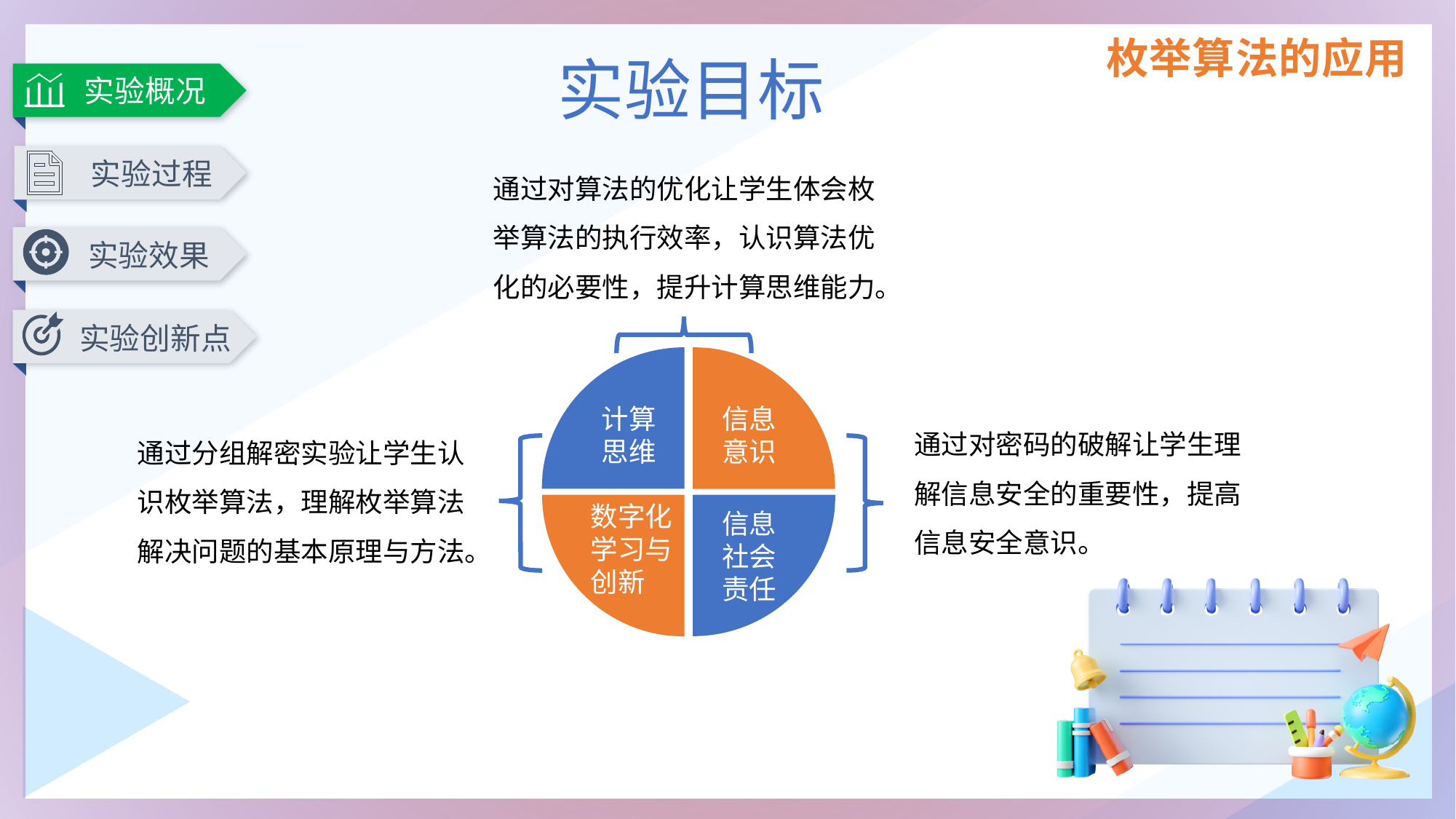

实验目标

实验概况

实验过程

实验效果

实验创新点

通过对算法的优化让学生体会枚举算法的执行效率，认识算法优化的必要性，提升计算思维能力。

计算思维
信息意识
数字化学习与创新
信息社会责任
通过对密码的破解让学生理解信息安全的重要性，提高信息安全意识。
通过分组解密实验让学生认识枚举算法，理解枚举算法解决问题的基本原理与方法。